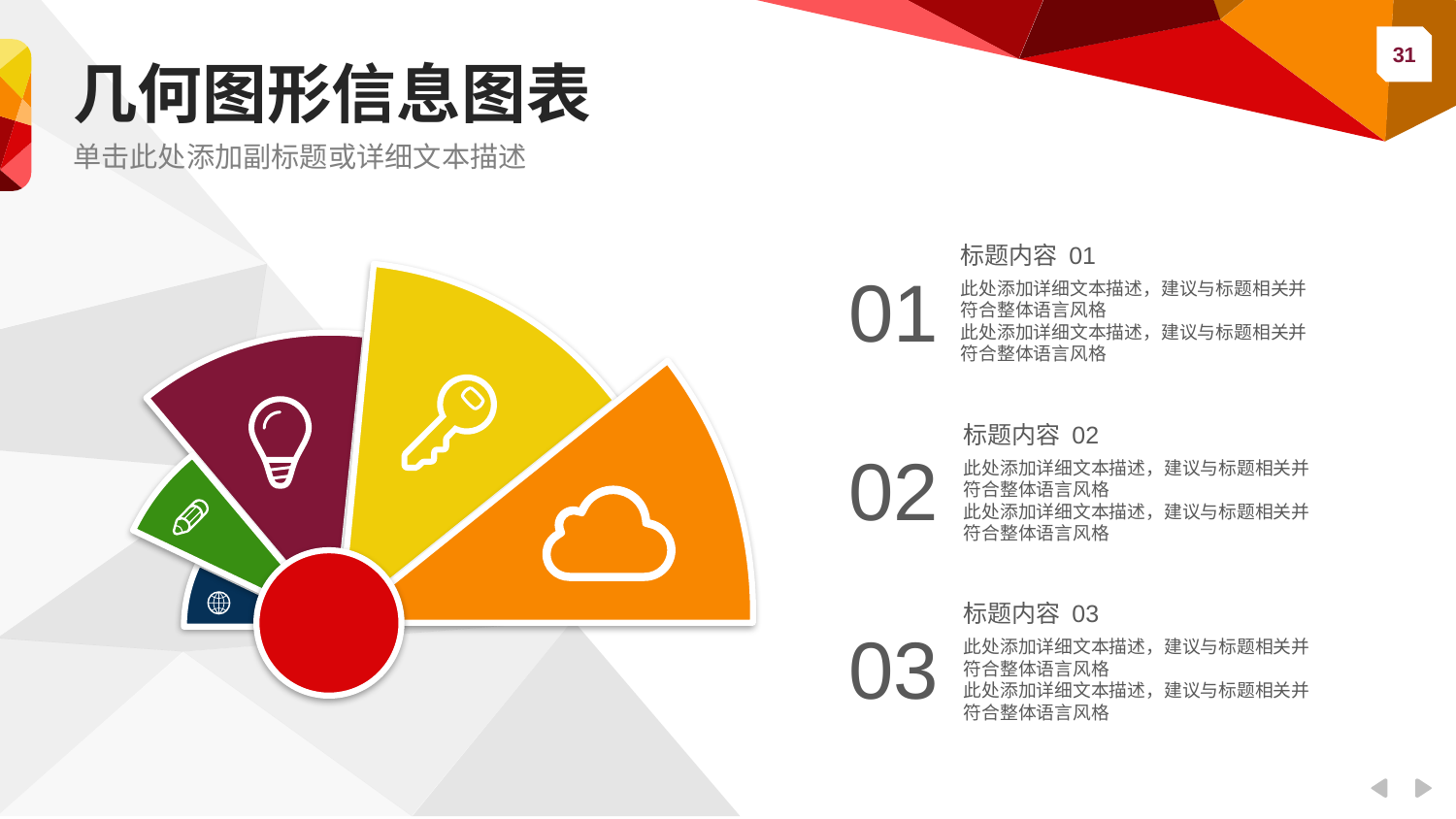

几何图形信息图表
单击此处添加副标题或详细文本描述
标题内容 01
此处添加详细文本描述，建议与标题相关并符合整体语言风格
此处添加详细文本描述，建议与标题相关并符合整体语言风格
01

标题内容 02
此处添加详细文本描述，建议与标题相关并符合整体语言风格
此处添加详细文本描述，建议与标题相关并符合整体语言风格
02

标题内容 03
此处添加详细文本描述，建议与标题相关并符合整体语言风格
此处添加详细文本描述，建议与标题相关并符合整体语言风格
03